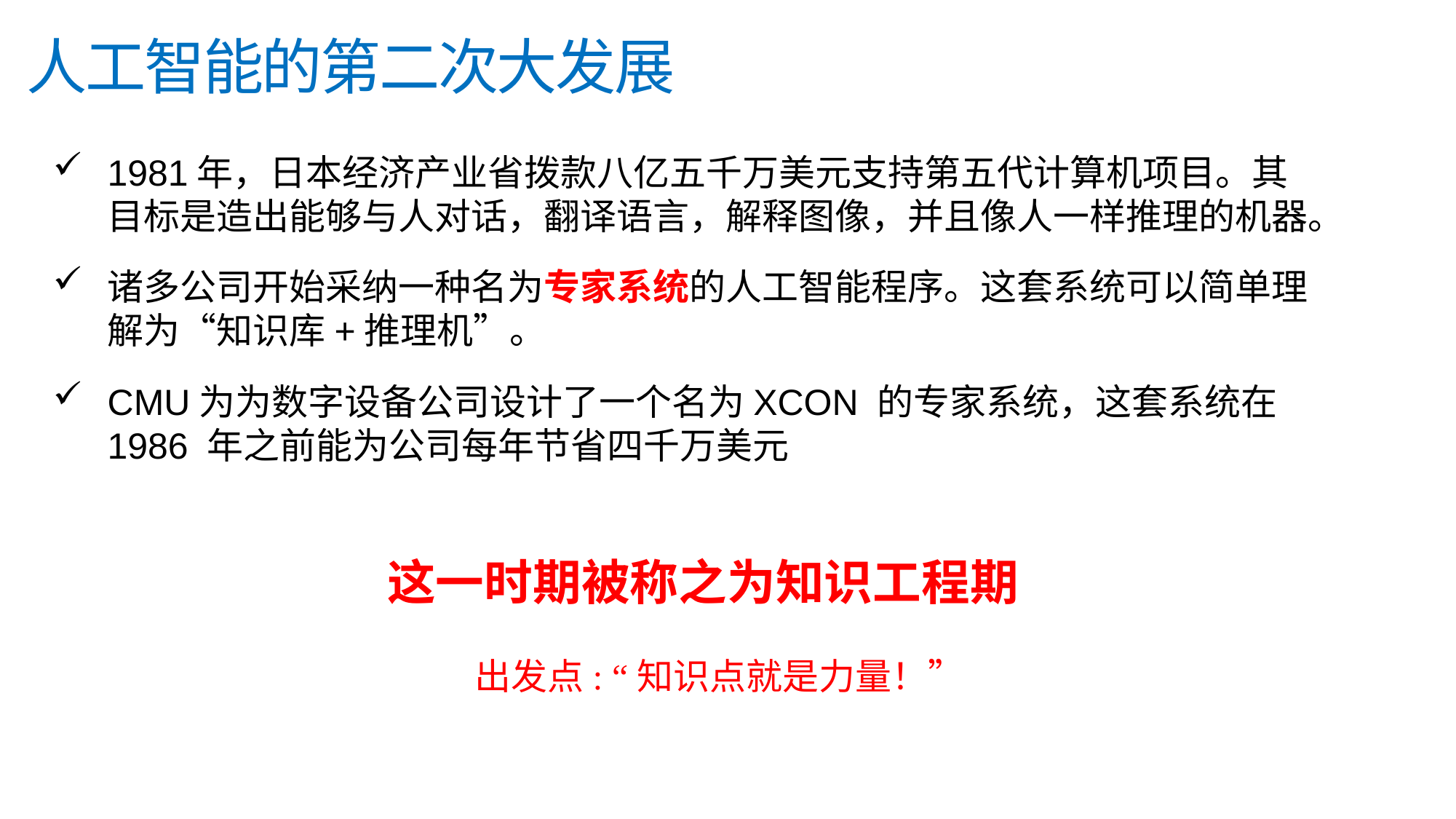

人工智能的第二次大发展
1981年，日本经济产业省拨款八亿五千万美元支持第五代计算机项目。其目标是造出能够与人对话，翻译语言，解释图像，并且像人一样推理的机器。
诸多公司开始采纳一种名为专家系统的人工智能程序。这套系统可以简单理解为“知识库+推理机”。
CMU为为数字设备公司设计了一个名为XCON 的专家系统，这套系统在 1986 年之前能为公司每年节省四千万美元

这一时期被称之为知识工程期

   出发点: “知识点就是力量！”